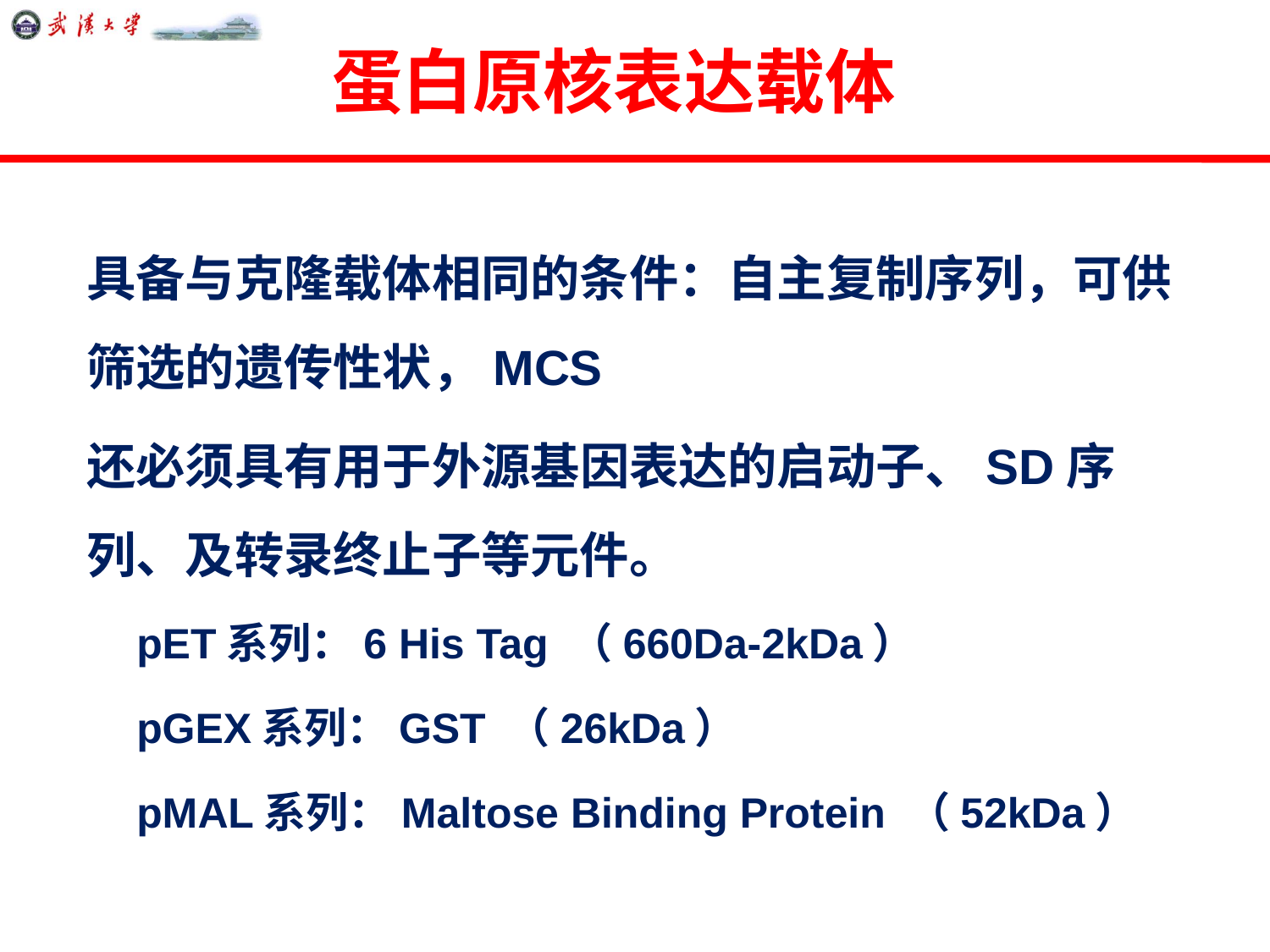

# 蛋白原核表达载体

具备与克隆载体相同的条件：自主复制序列，可供筛选的遗传性状，MCS
还必须具有用于外源基因表达的启动子、SD序列、及转录终止子等元件。
pET系列：6 His Tag （660Da-2kDa）
pGEX系列：GST （26kDa）
pMAL系列：Maltose Binding Protein （52kDa）